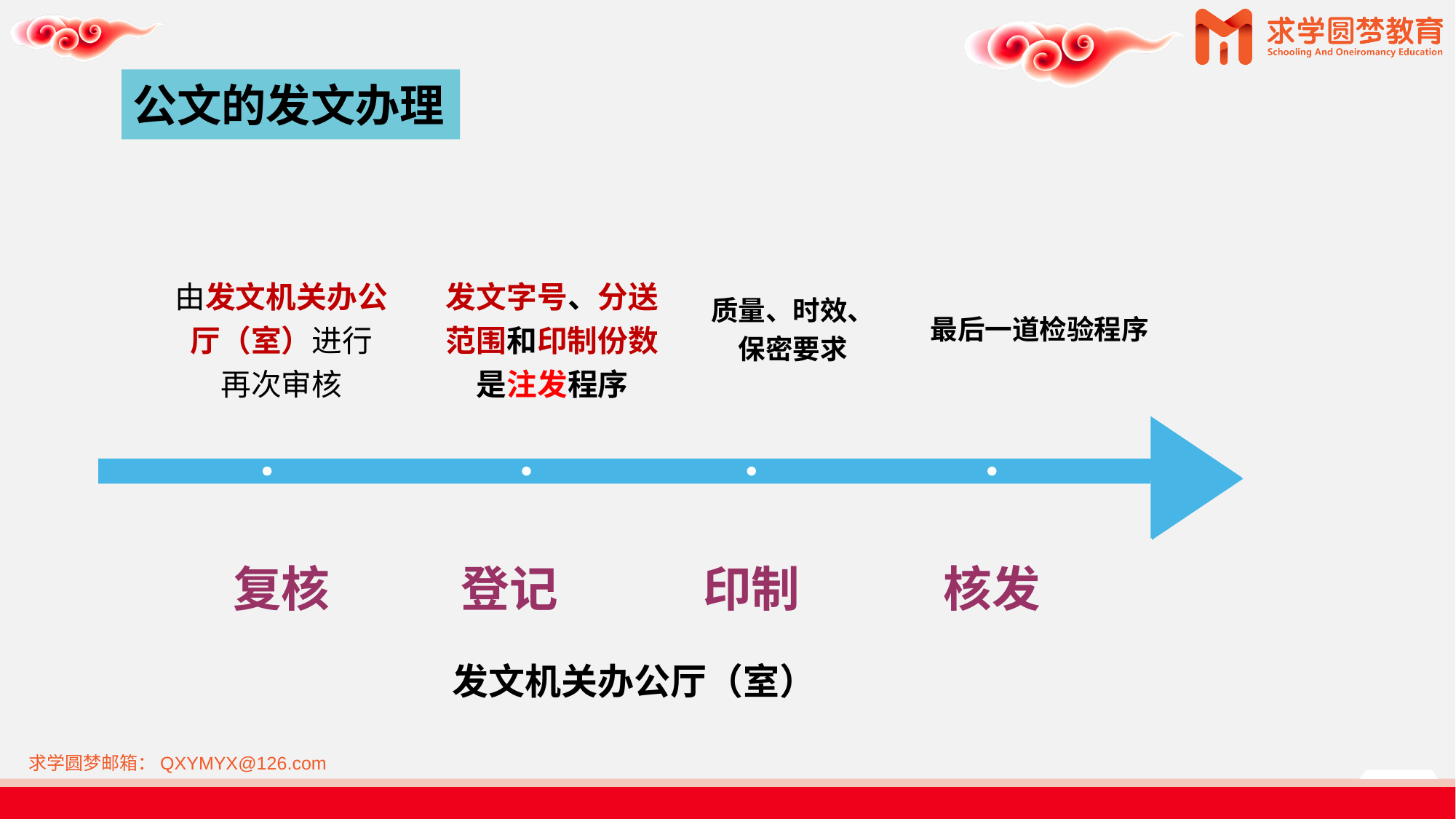

公文的发文办理
质量、时效、
保密要求
最后一道检验程序
发文字号、分送范围和印制份数
是注发程序
由发文机关办公厅（室）进行
再次审核

复核
登记
印制
核发
发文机关办公厅（室）